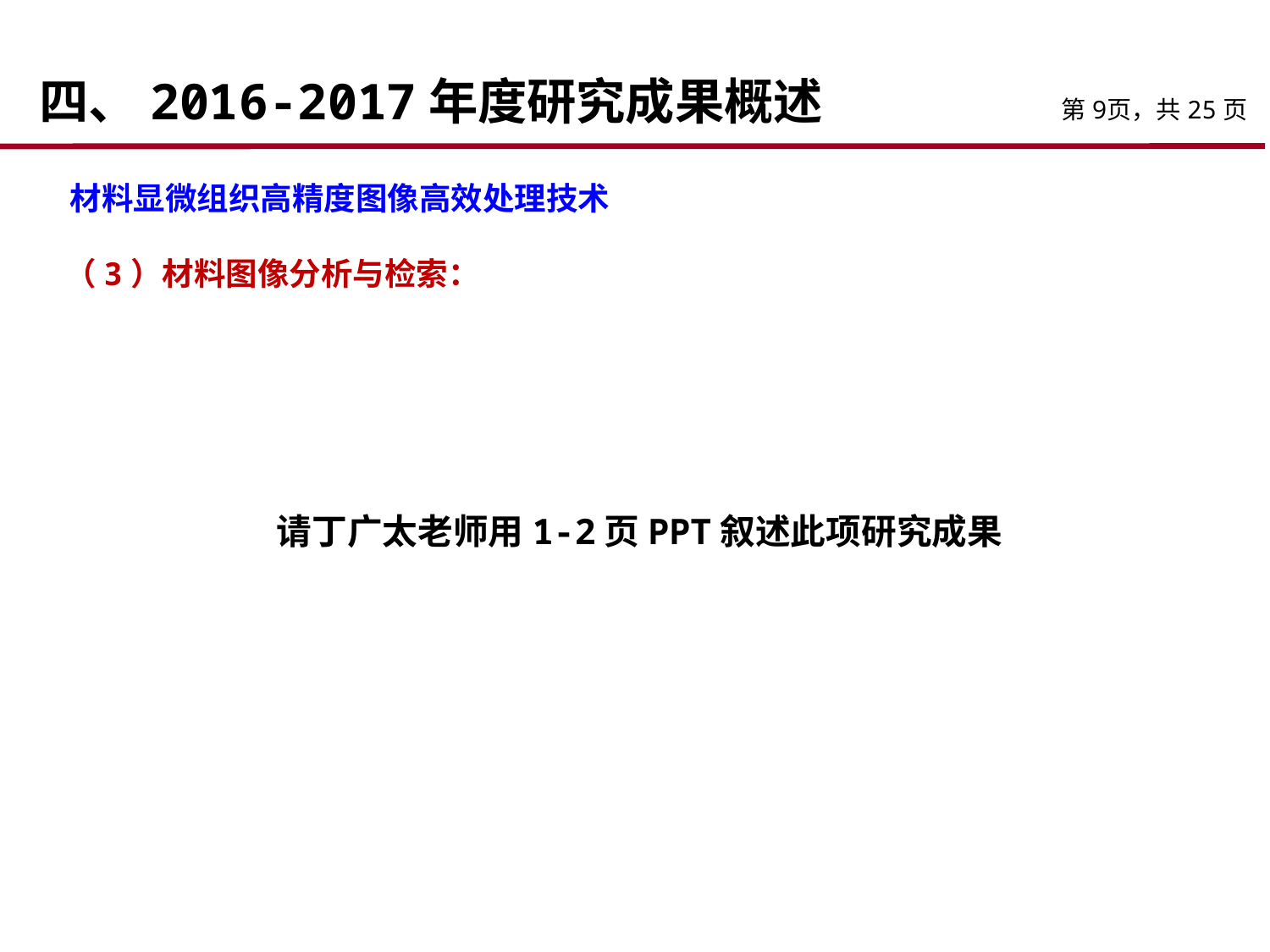

四、2016-2017年度研究成果概述
第9页，共25页
材料显微组织高精度图像高效处理技术
（3）材料图像分析与检索：
请丁广太老师用1-2页PPT叙述此项研究成果